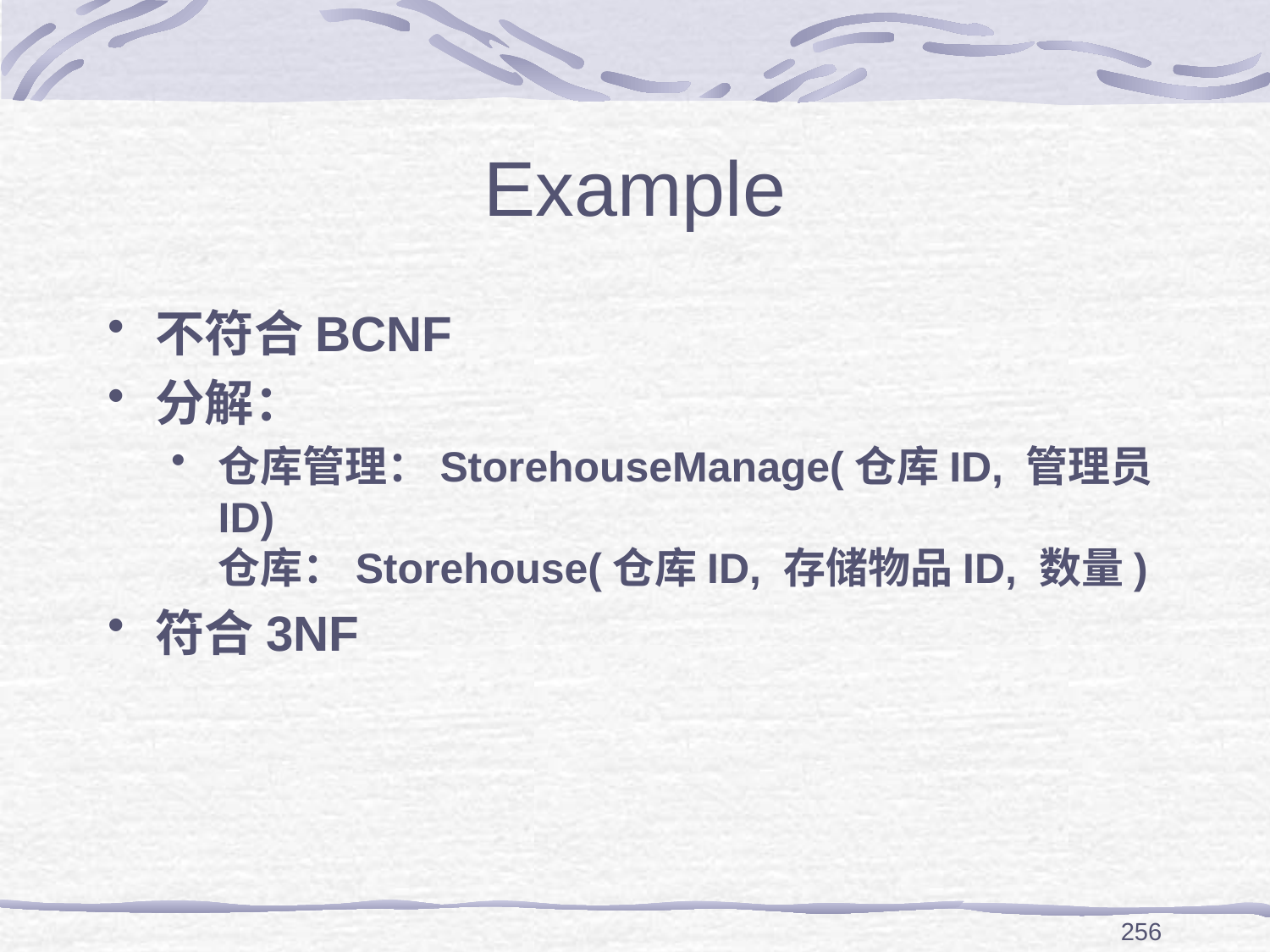

# Example
不符合BCNF
分解：
仓库管理：StorehouseManage(仓库ID, 管理员ID)
仓库：Storehouse(仓库ID, 存储物品ID, 数量)
符合3NF
256